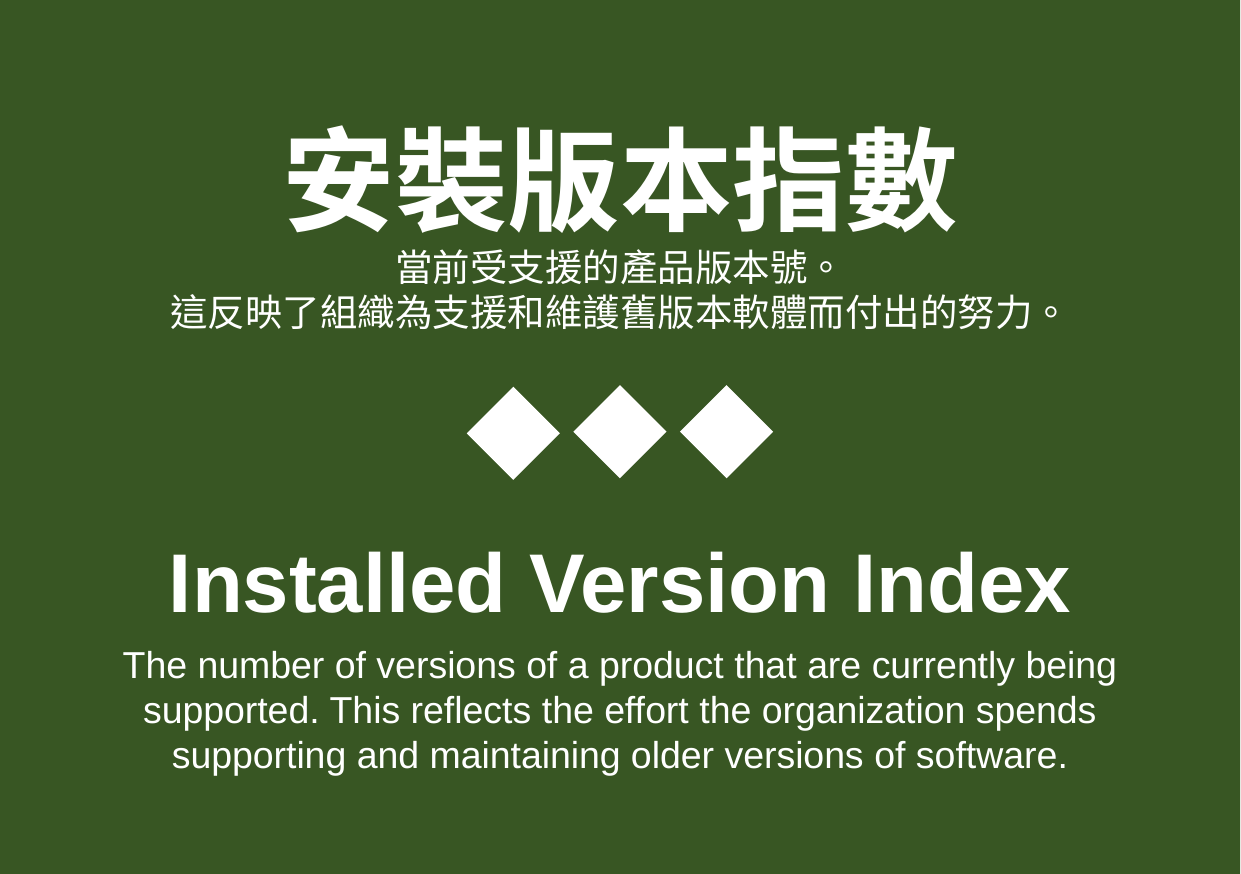

安裝版本指數
當前受支援的產品版本號。
這反映了組織為支援和維護舊版本軟體而付出的努力。

Installed Version Index
The number of versions of a product that are currently being supported. This reflects the effort the organization spends supporting and maintaining older versions of software.